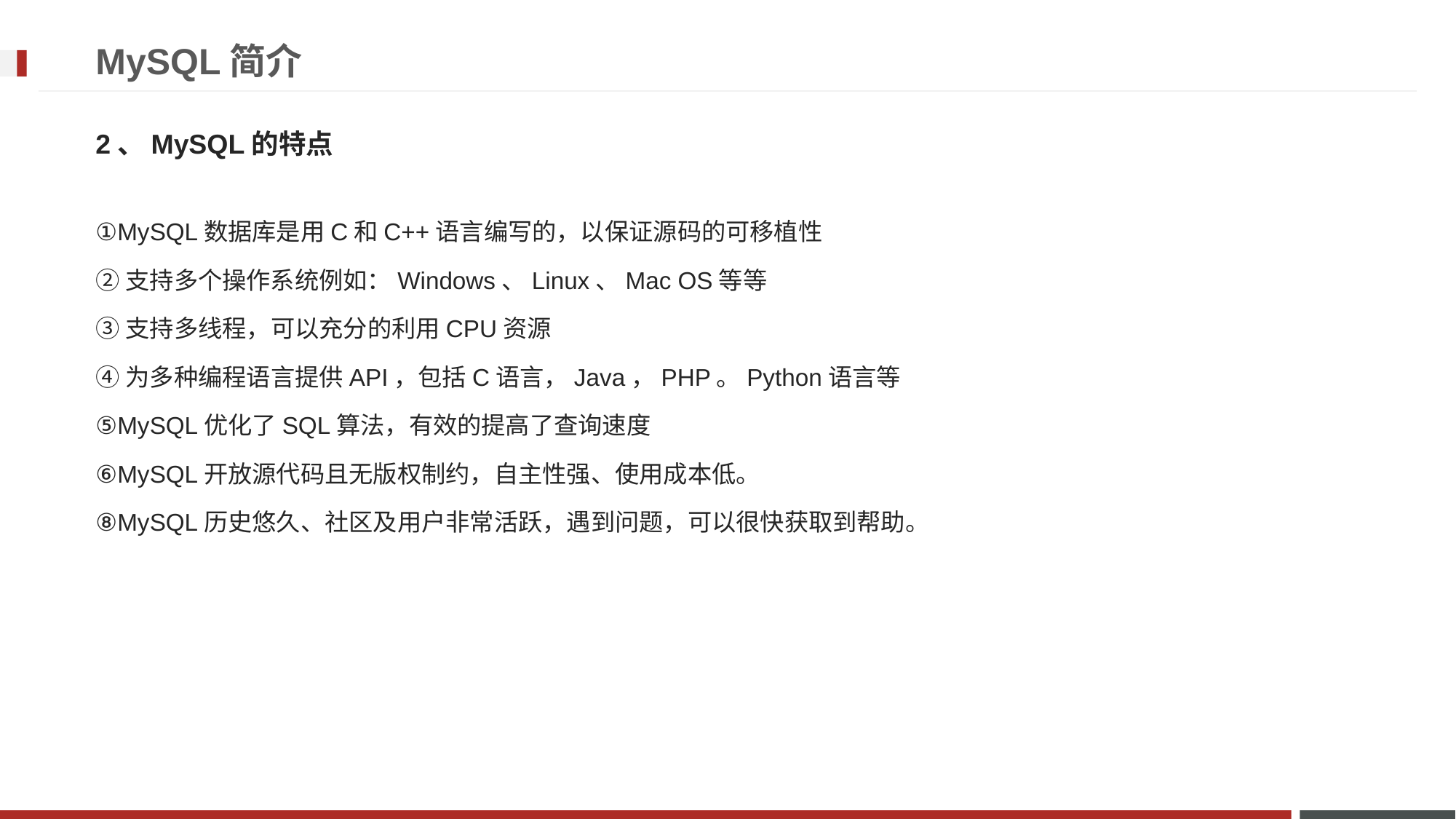

# MySQL简介
2、MySQL的特点
①MySQL数据库是用C和C++语言编写的，以保证源码的可移植性
②支持多个操作系统例如：Windows、Linux、Mac OS等等
③支持多线程，可以充分的利用CPU资源
④为多种编程语言提供API，包括C语言，Java，PHP。Python语言等
⑤MySQL优化了SQL算法，有效的提高了查询速度
⑥MySQL开放源代码且无版权制约，自主性强、使用成本低。
⑧MySQL历史悠久、社区及用户非常活跃，遇到问题，可以很快获取到帮助。